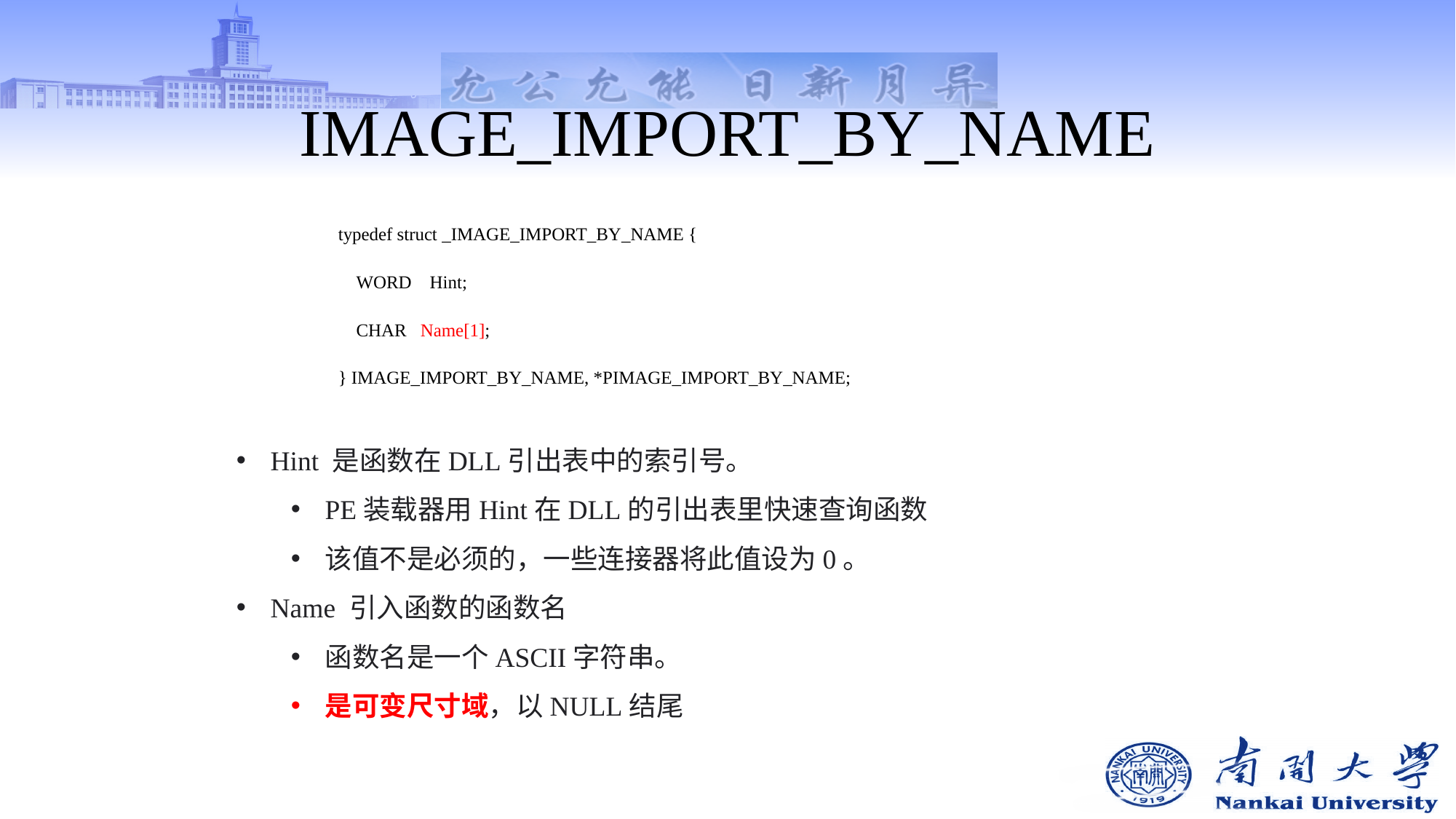

# IMAGE_IMPORT_BY_NAME
typedef struct _IMAGE_IMPORT_BY_NAME {
    WORD    Hint;
    CHAR   Name[1];
} IMAGE_IMPORT_BY_NAME, *PIMAGE_IMPORT_BY_NAME;
Hint 是函数在DLL引出表中的索引号。
PE装载器用Hint在DLL的引出表里快速查询函数
该值不是必须的，一些连接器将此值设为0。
Name 引入函数的函数名
函数名是一个ASCII字符串。
是可变尺寸域，以NULL结尾